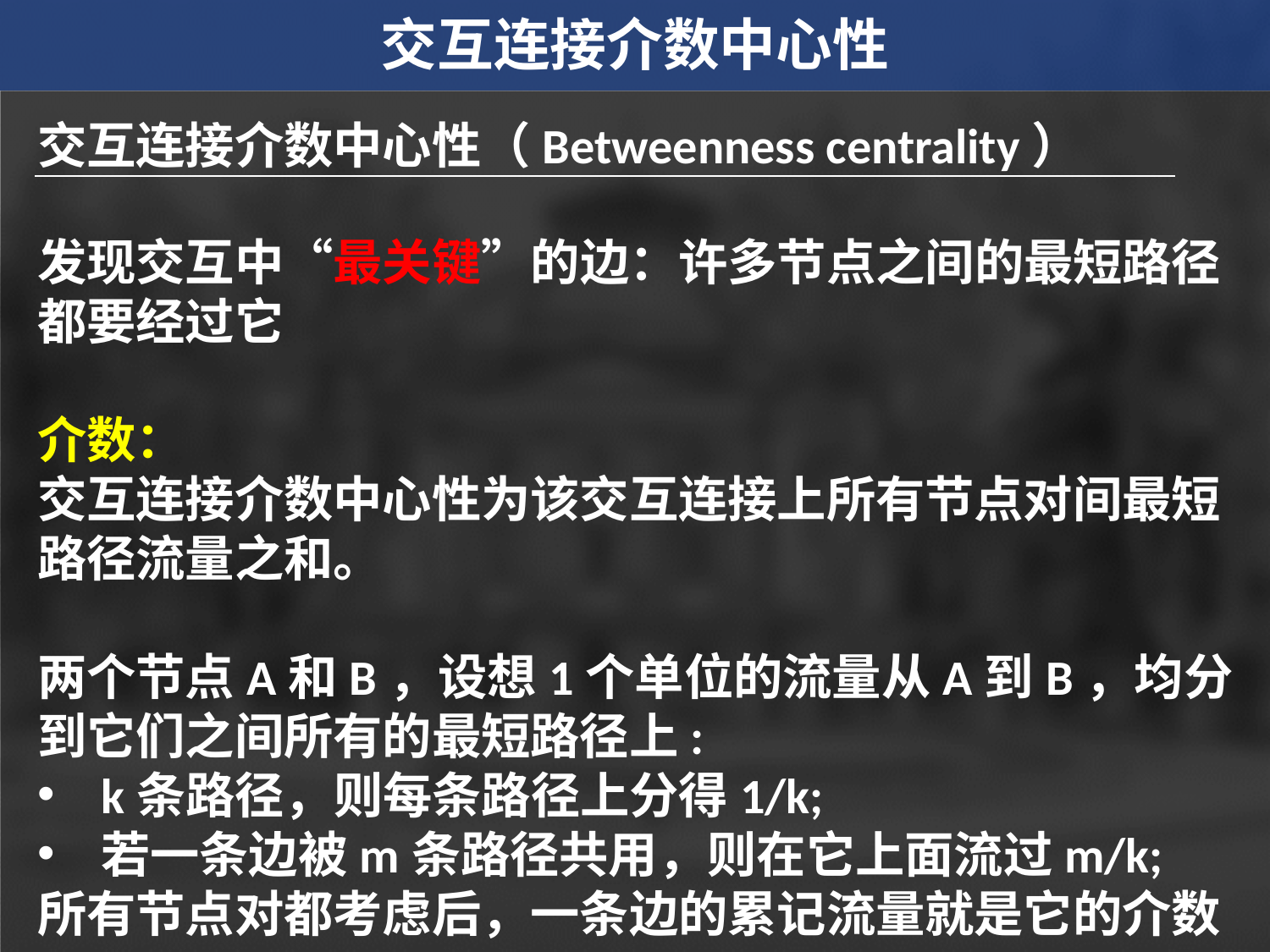

交互连接介数中心性

交互连接介数中心性（Betweenness centrality）
发现交互中“最关键”的边：许多节点之间的最短路径都要经过它

介数：
交互连接介数中心性为该交互连接上所有节点对间最短路径流量之和。

两个节点A和B，设想1个单位的流量从A到B，均分到它们之间所有的最短路径上:
k条路径，则每条路径上分得1/k;
若一条边被m条路径共用，则在它上面流过m/k;
所有节点对都考虑后，一条边的累记流量就是它的介数